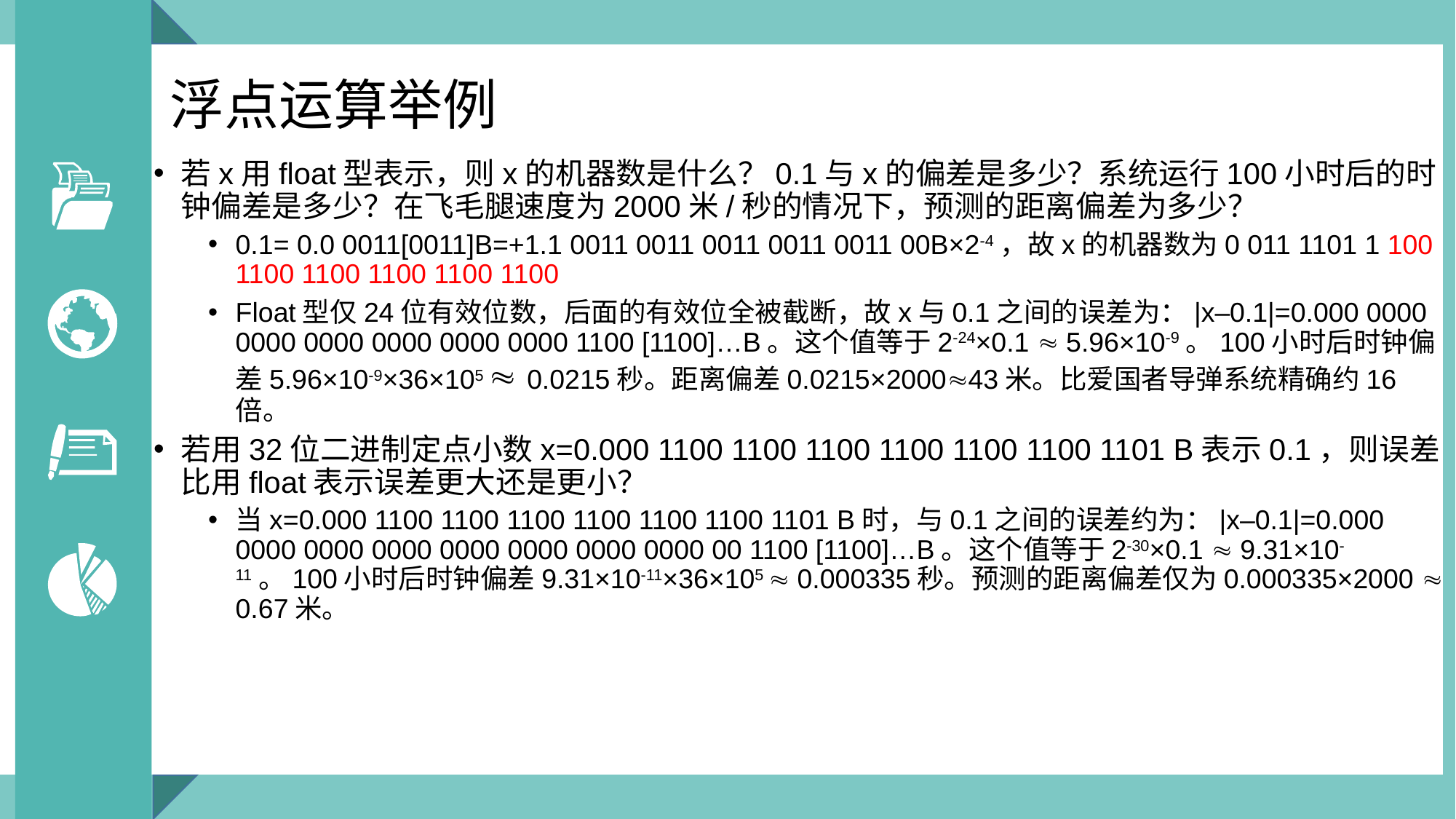

# 浮点运算举例
若x用float型表示，则x的机器数是什么？0.1与x的偏差是多少？系统运行100小时后的时钟偏差是多少？在飞毛腿速度为2000米/秒的情况下，预测的距离偏差为多少？
0.1= 0.0 0011[0011]B=+1.1 0011 0011 0011 0011 0011 00B×2-4，故x的机器数为0 011 1101 1 100 1100 1100 1100 1100 1100
Float型仅24位有效位数，后面的有效位全被截断，故x与0.1之间的误差为：|x–0.1|=0.000 0000 0000 0000 0000 0000 0000 1100 [1100]…B。这个值等于2-24×0.1 ≈ 5.96×10-9。100小时后时钟偏差5.96×10-9×36×105 ≈ 0.0215秒。距离偏差0.0215×2000≈43米。比爱国者导弹系统精确约16倍。
若用32位二进制定点小数x=0.000 1100 1100 1100 1100 1100 1100 1101 B表示0.1，则误差比用float表示误差更大还是更小？
当x=0.000 1100 1100 1100 1100 1100 1100 1101 B时，与0.1之间的误差约为：|x–0.1|=0.000 0000 0000 0000 0000 0000 0000 0000 00 1100 [1100]…B。这个值等于2-30×0.1 ≈ 9.31×10-11。100小时后时钟偏差9.31×10-11×36×105 ≈ 0.000335秒。预测的距离偏差仅为0.000335×2000 ≈ 0.67米。